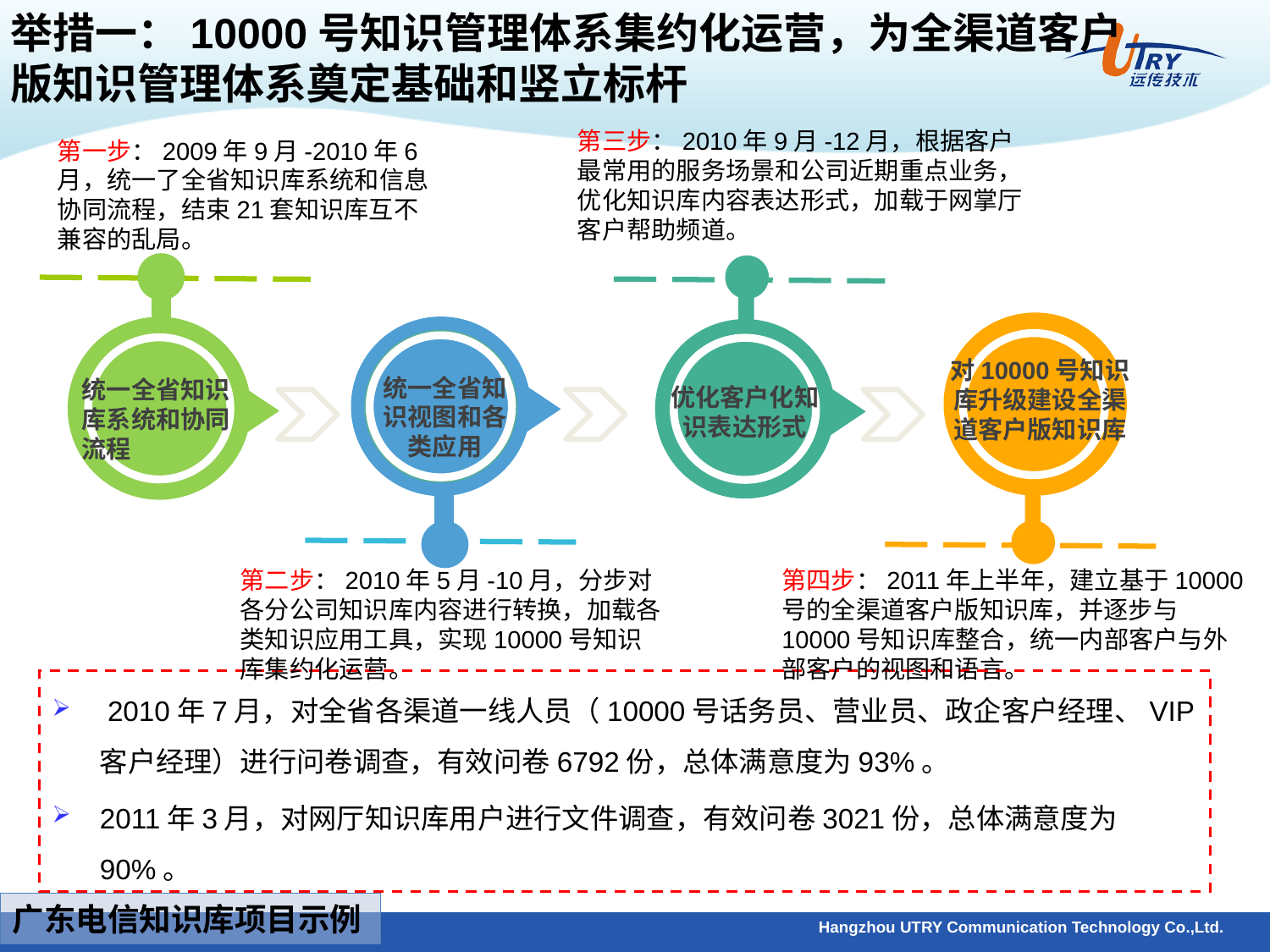

# 举措一：10000号知识管理体系集约化运营，为全渠道客户版知识管理体系奠定基础和竖立标杆
第三步：2010年9月-12月，根据客户最常用的服务场景和公司近期重点业务，优化知识库内容表达形式，加载于网掌厅客户帮助频道。
第一步：2009年9月-2010年6月，统一了全省知识库系统和信息协同流程，结束21套知识库互不兼容的乱局。

对10000号知识库升级建设全渠道客户版知识库
统一全省知识视图和各类应用
统一全省知识库系统和协同流程
优化客户化知识表达形式

第二步：2010年5月-10月，分步对各分公司知识库内容进行转换，加载各类知识应用工具，实现10000号知识库集约化运营。
第四步：2011年上半年，建立基于10000号的全渠道客户版知识库，并逐步与10000号知识库整合，统一内部客户与外部客户的视图和语言。
 2010年7月，对全省各渠道一线人员（10000号话务员、营业员、政企客户经理、VIP客户经理）进行问卷调查，有效问卷6792份，总体满意度为93%。
2011年3月，对网厅知识库用户进行文件调查，有效问卷3021份，总体满意度为90%。
广东电信知识库项目示例